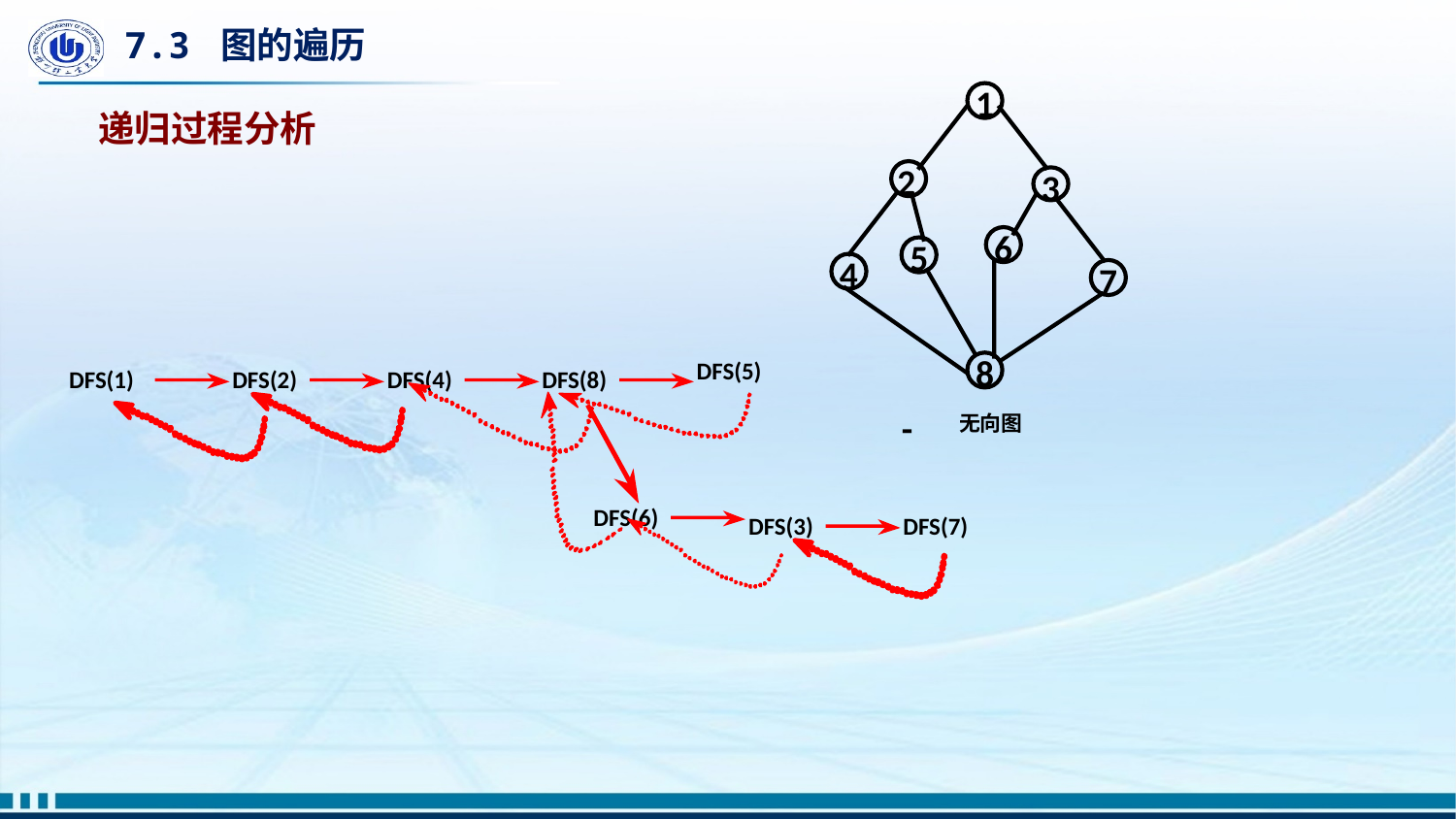

# 7.3 图的遍历

1

2

3

6

5

4

7

8

-

无向图

递归过程分析

DFS(5)
DFS(1)
DFS(2)
DFS(4)
DFS(8)

DFS(6)

DFS(3)
DFS(7)